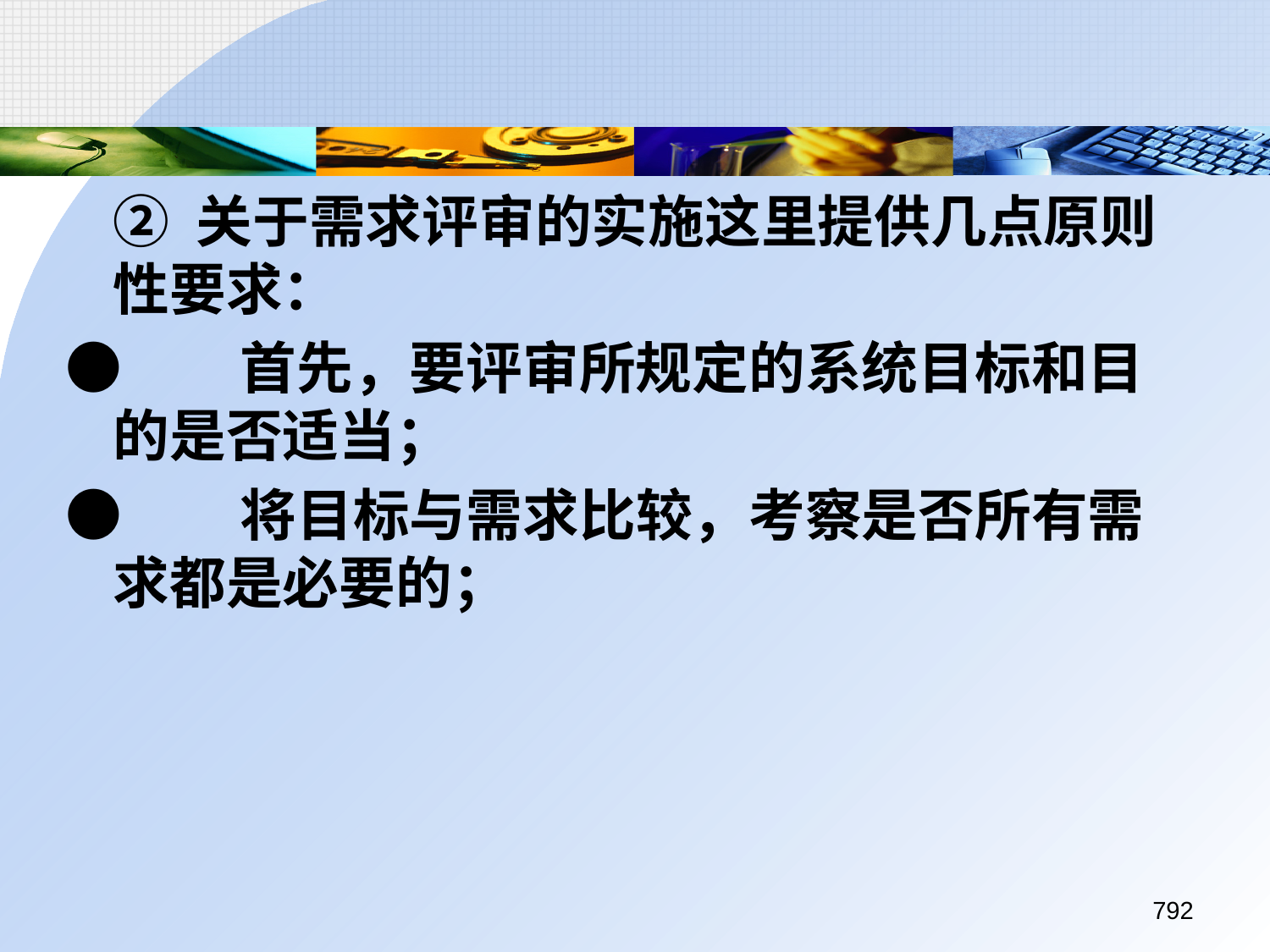

② 关于需求评审的实施这里提供几点原则性要求：
●	首先，要评审所规定的系统目标和目的是否适当；
●	将目标与需求比较，考察是否所有需求都是必要的；
792